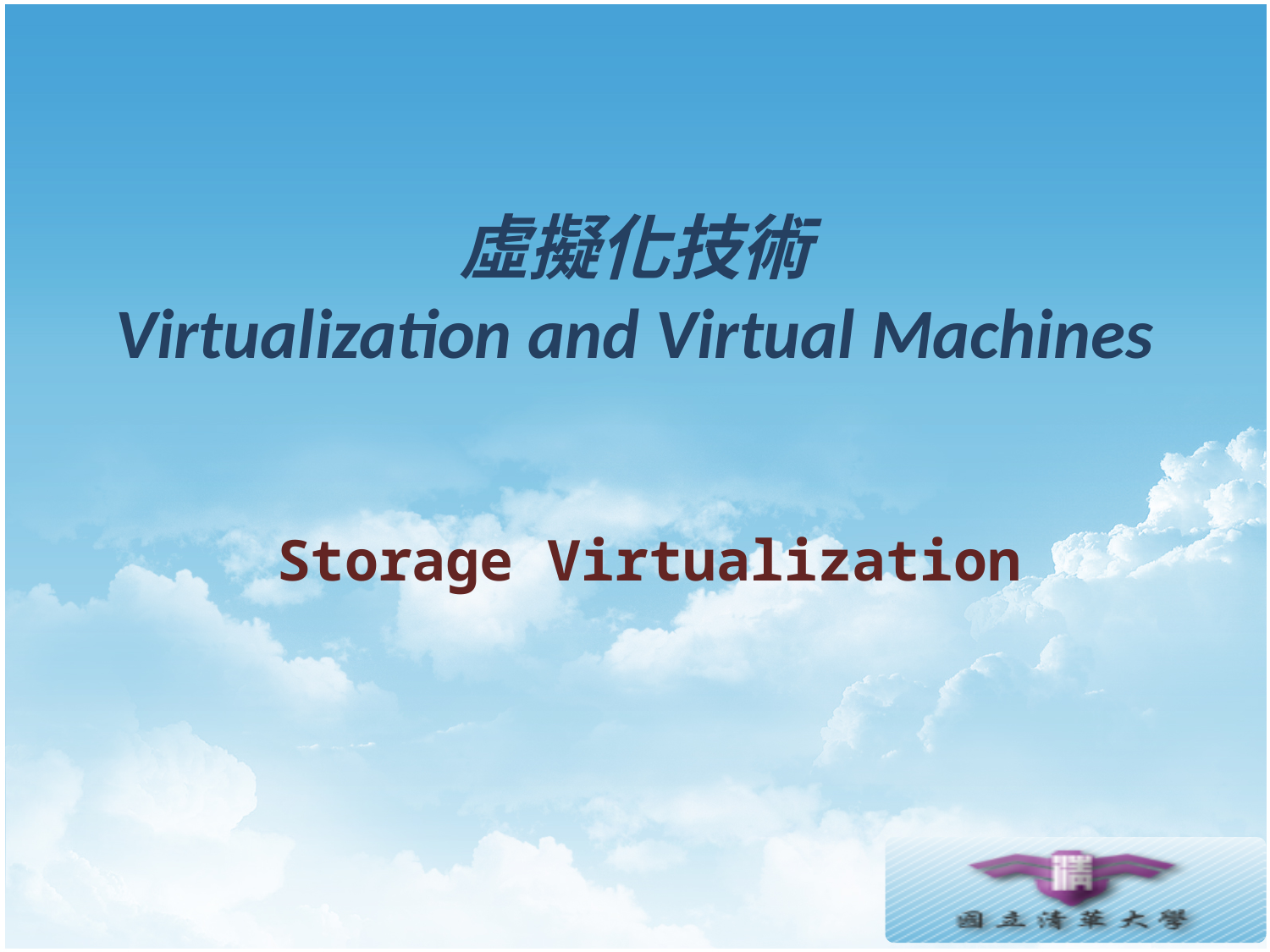

# 虛擬化技術 Virtualization and Virtual Machines
Storage Virtualization